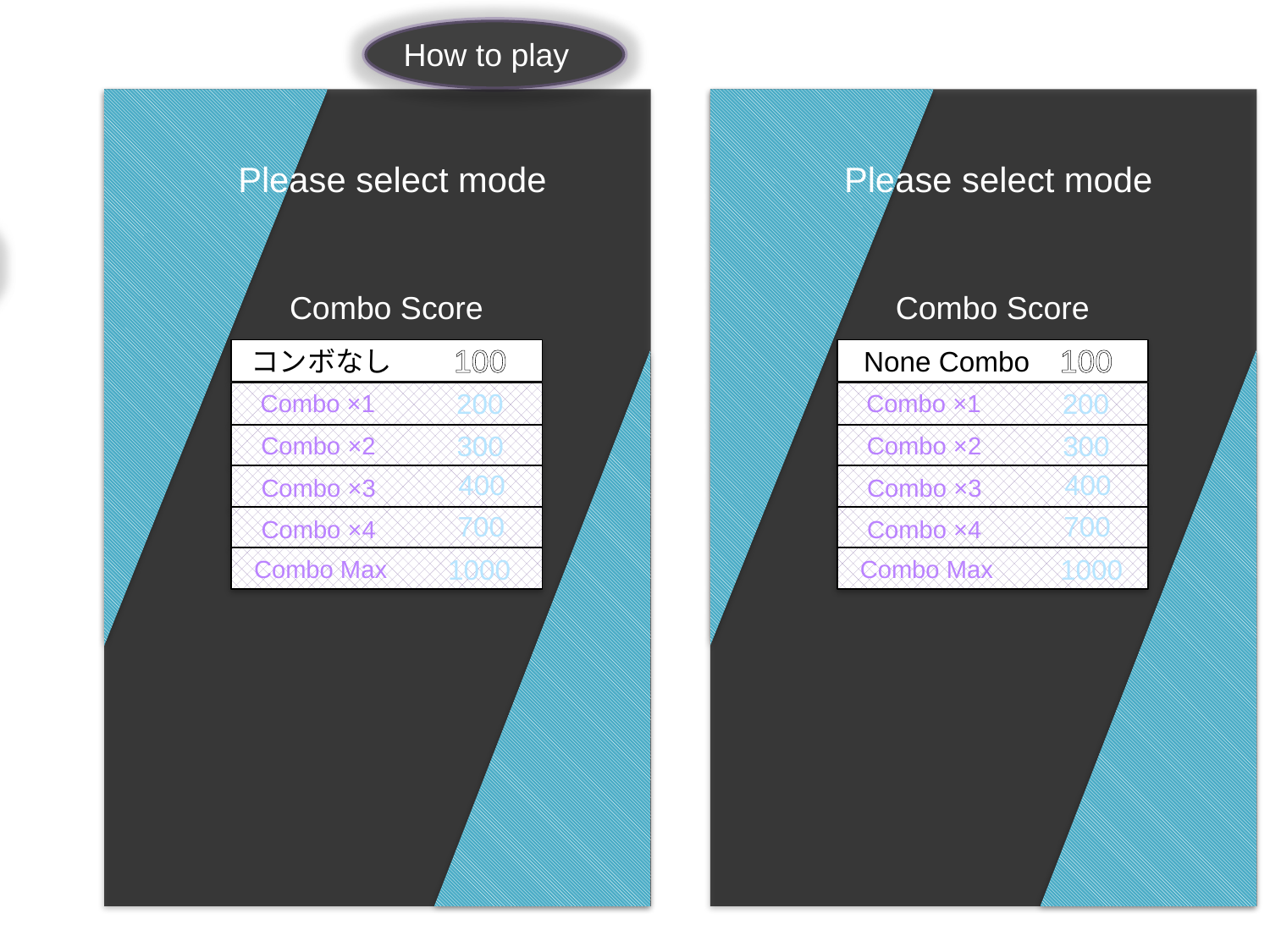

How to play

Please select mode
Combo Score
100
コンボなし

 200
Combo ×1

 300
Combo ×2
 400
Combo ×3
 700
Combo ×4
 1000
Combo Max

Please select mode
Combo Score
100
None Combo

 200
Combo ×1

 300
Combo ×2
 400
Combo ×3
 700
Combo ×4
1000
Combo Max

Normal
Golden ball

Easy
How to play

Golden Ball

Bluetooth play

Hard

Bluetooth play

How to play